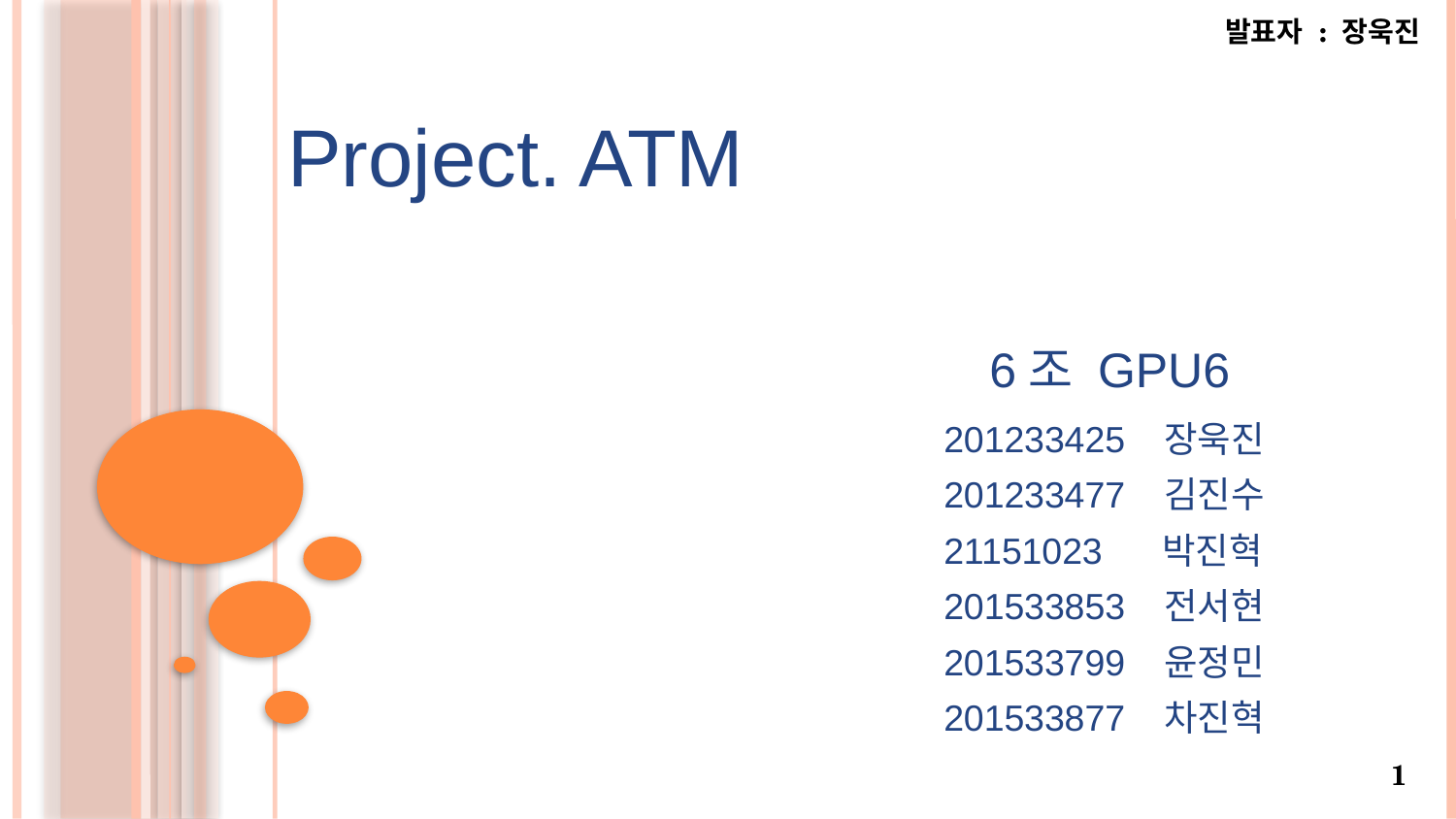

발표자 : 장욱진
Project. ATM
6조 GPU6
201233425   장욱진
201233477   김진수
21151023     박진혁
201533853   전서현
201533799   윤정민
201533877   차진혁
1